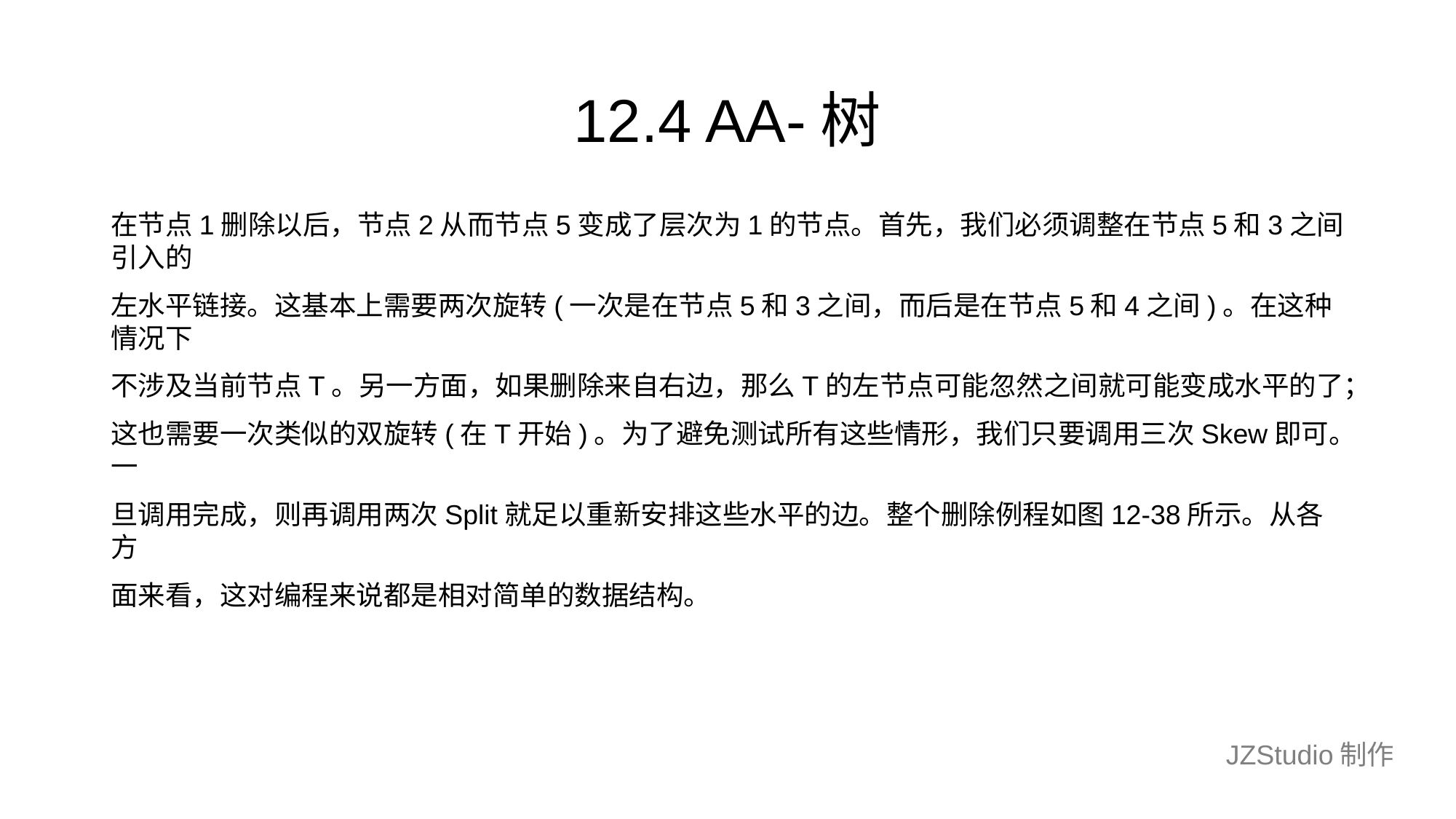

# 12.4 AA-树
在节点1删除以后，节点2从而节点5变成了层次为1的节点。首先，我们必须调整在节点5和3之间引入的
左水平链接。这基本上需要两次旋转(一次是在节点5和3之间，而后是在节点5和4之间)。在这种情况下
不涉及当前节点T。另一方面，如果删除来自右边，那么T的左节点可能忽然之间就可能变成水平的了；
这也需要一次类似的双旋转(在T开始)。为了避免测试所有这些情形，我们只要调用三次Skew即可。一
旦调用完成，则再调用两次Split就足以重新安排这些水平的边。整个删除例程如图12-38所示。从各方
面来看，这对编程来说都是相对简单的数据结构。